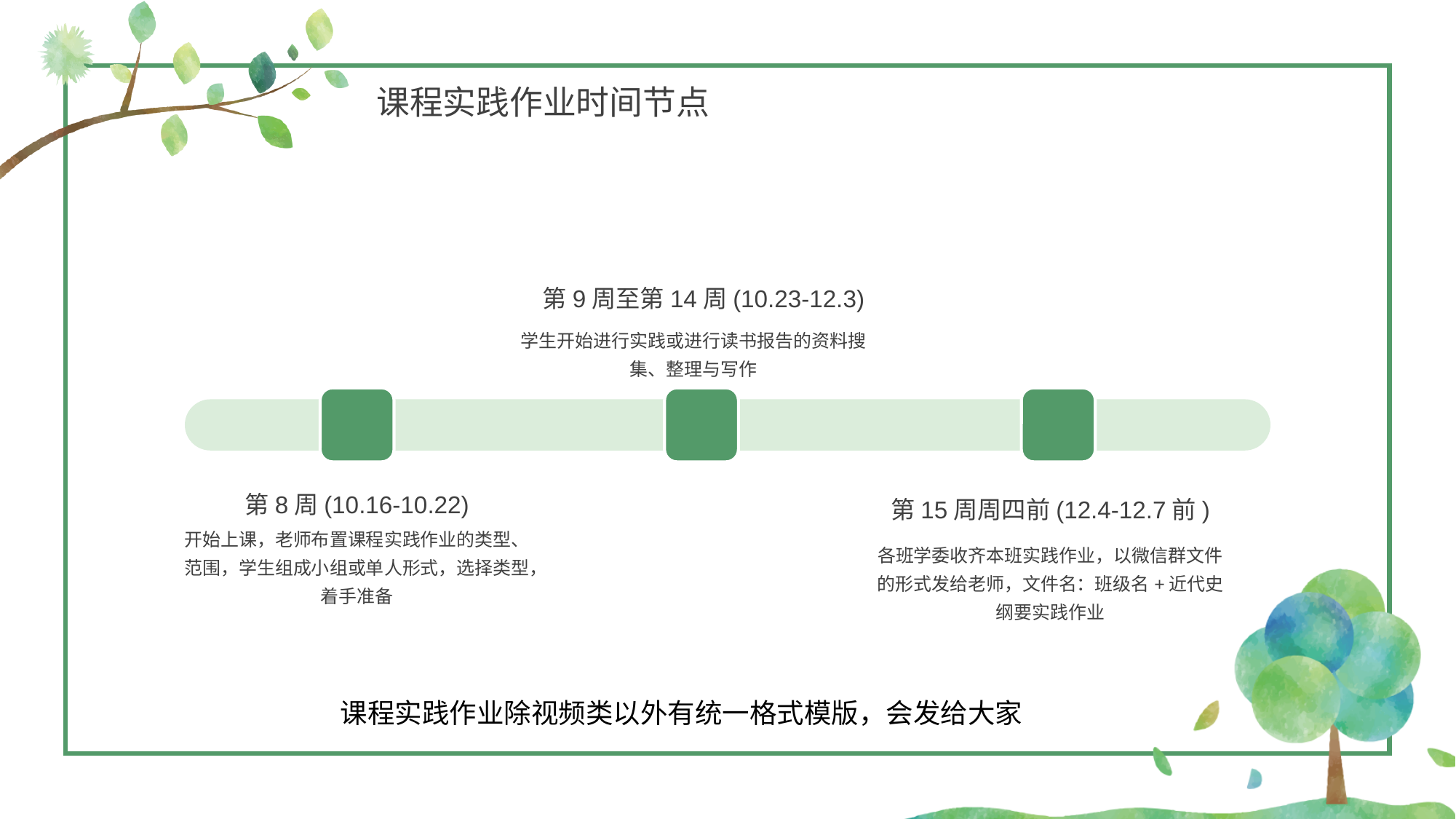

课程实践作业时间节点
第9周至第14周(10.23-12.3)
学生开始进行实践或进行读书报告的资料搜集、整理与写作

第8周(10.16-10.22)
开始上课，老师布置课程实践作业的类型、范围，学生组成小组或单人形式，选择类型，着手准备
第15周周四前(12.4-12.7前)
各班学委收齐本班实践作业，以微信群文件的形式发给老师，文件名：班级名+近代史纲要实践作业
课程实践作业除视频类以外有统一格式模版，会发给大家